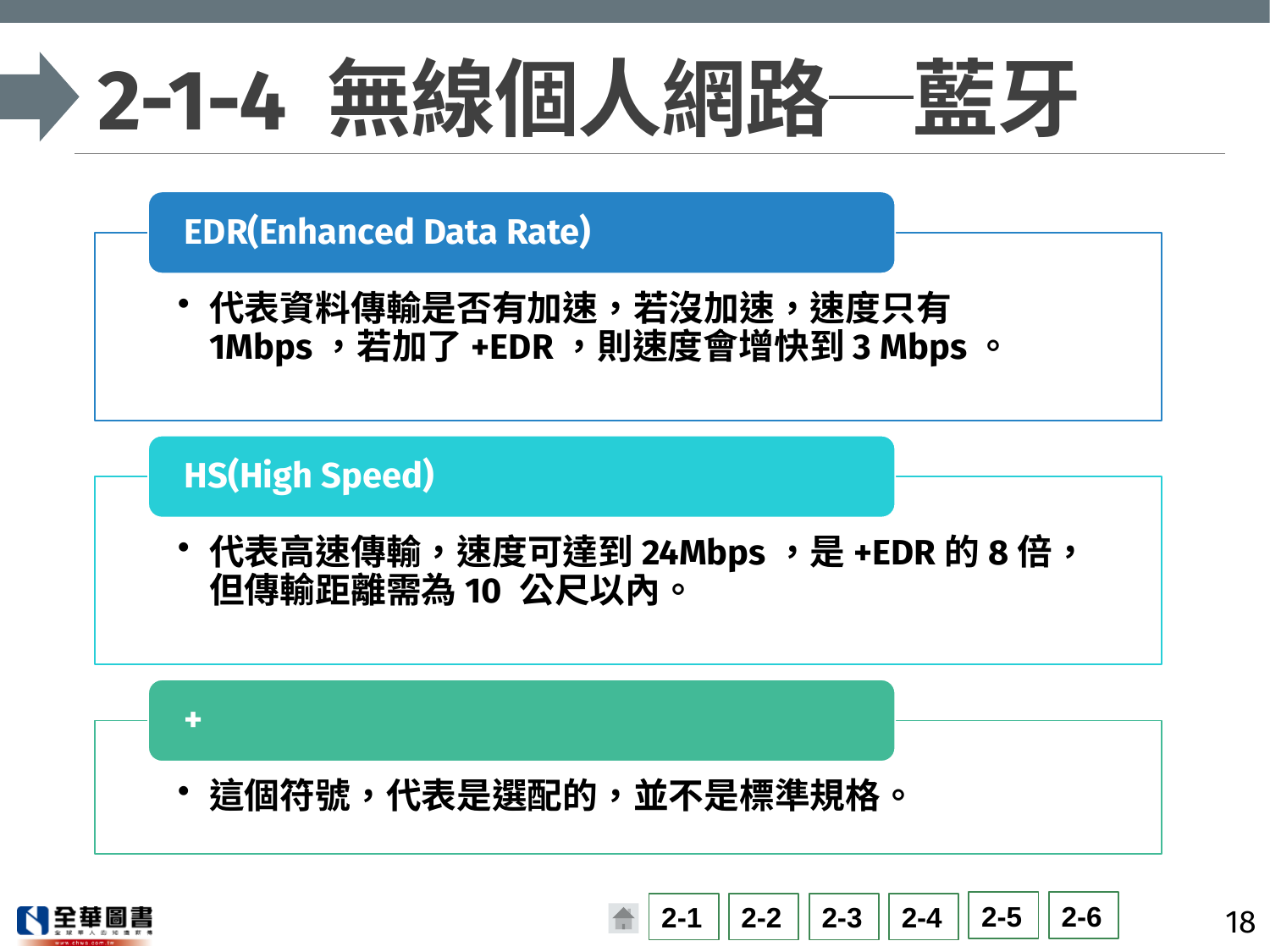

# 2-1-4 無線個人網路─藍牙
代表資料傳輸是否有加速，若沒加速，速度只有1Mbps，若加了+EDR，則速度會增快到3 Mbps。
EDR(Enhanced Data Rate)
代表高速傳輸，速度可達到24Mbps，是+EDR的8倍，但傳輸距離需為10 公尺以內。
HS(High Speed)
這個符號，代表是選配的，並不是標準規格。
+
18